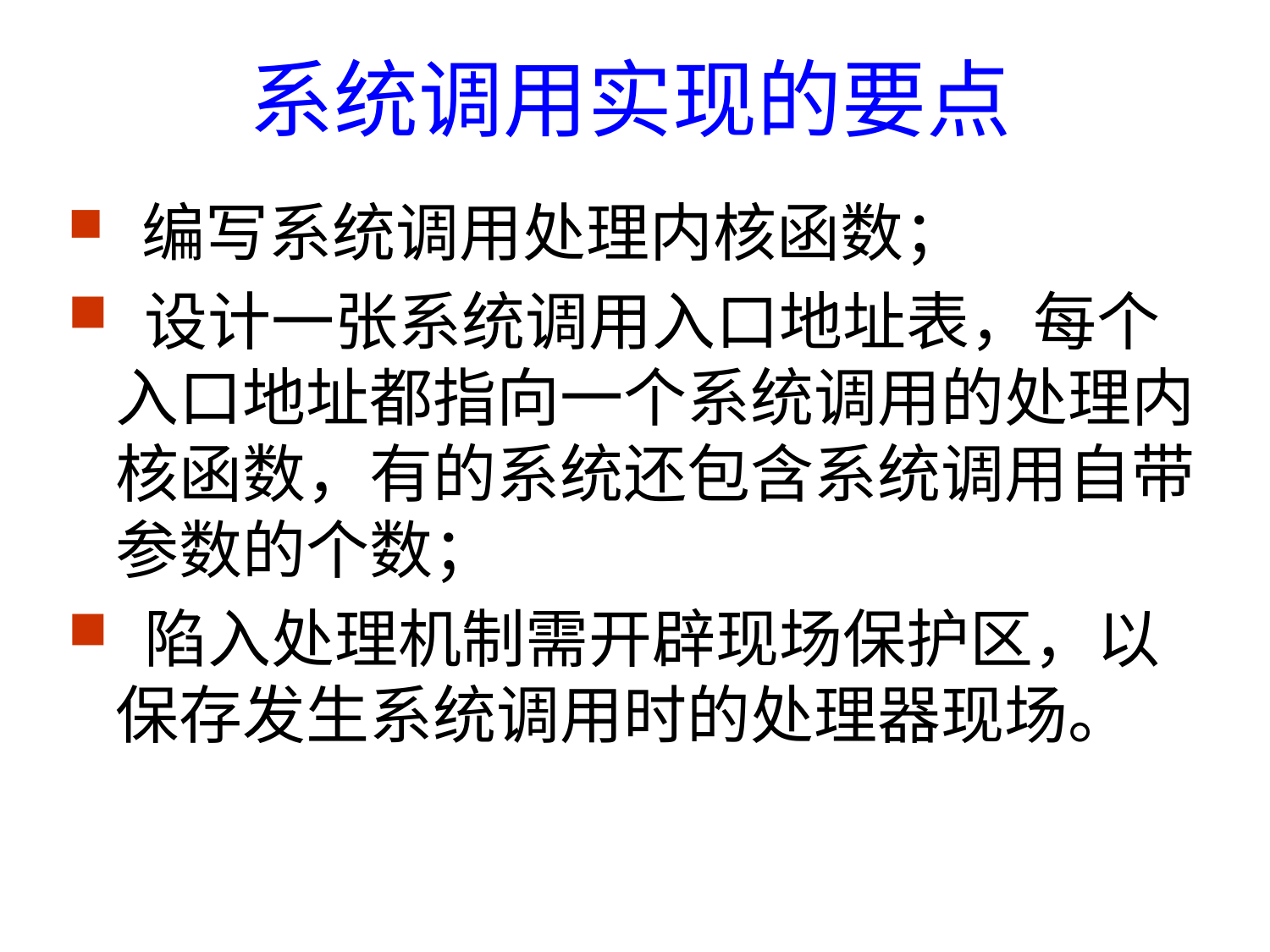

# 系统调用实现的要点
 编写系统调用处理内核函数；
 设计一张系统调用入口地址表，每个入口地址都指向一个系统调用的处理内核函数，有的系统还包含系统调用自带参数的个数；
 陷入处理机制需开辟现场保护区，以保存发生系统调用时的处理器现场。